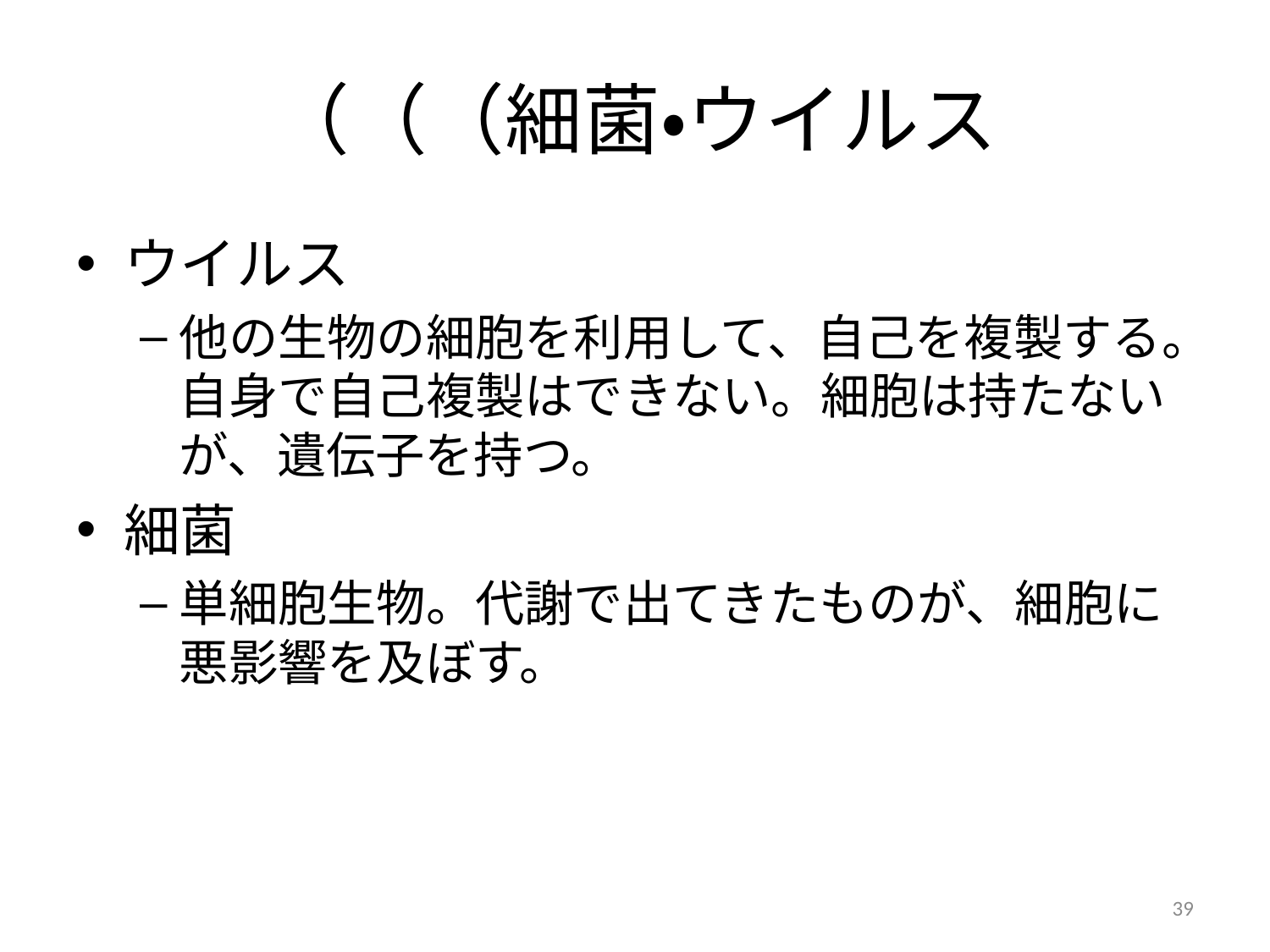

# （（（細菌・ウイルス
ウイルス
他の生物の細胞を利用して、自己を複製する。自身で自己複製はできない。細胞は持たないが、遺伝子を持つ。
細菌
単細胞生物。代謝で出てきたものが、細胞に悪影響を及ぼす。
39